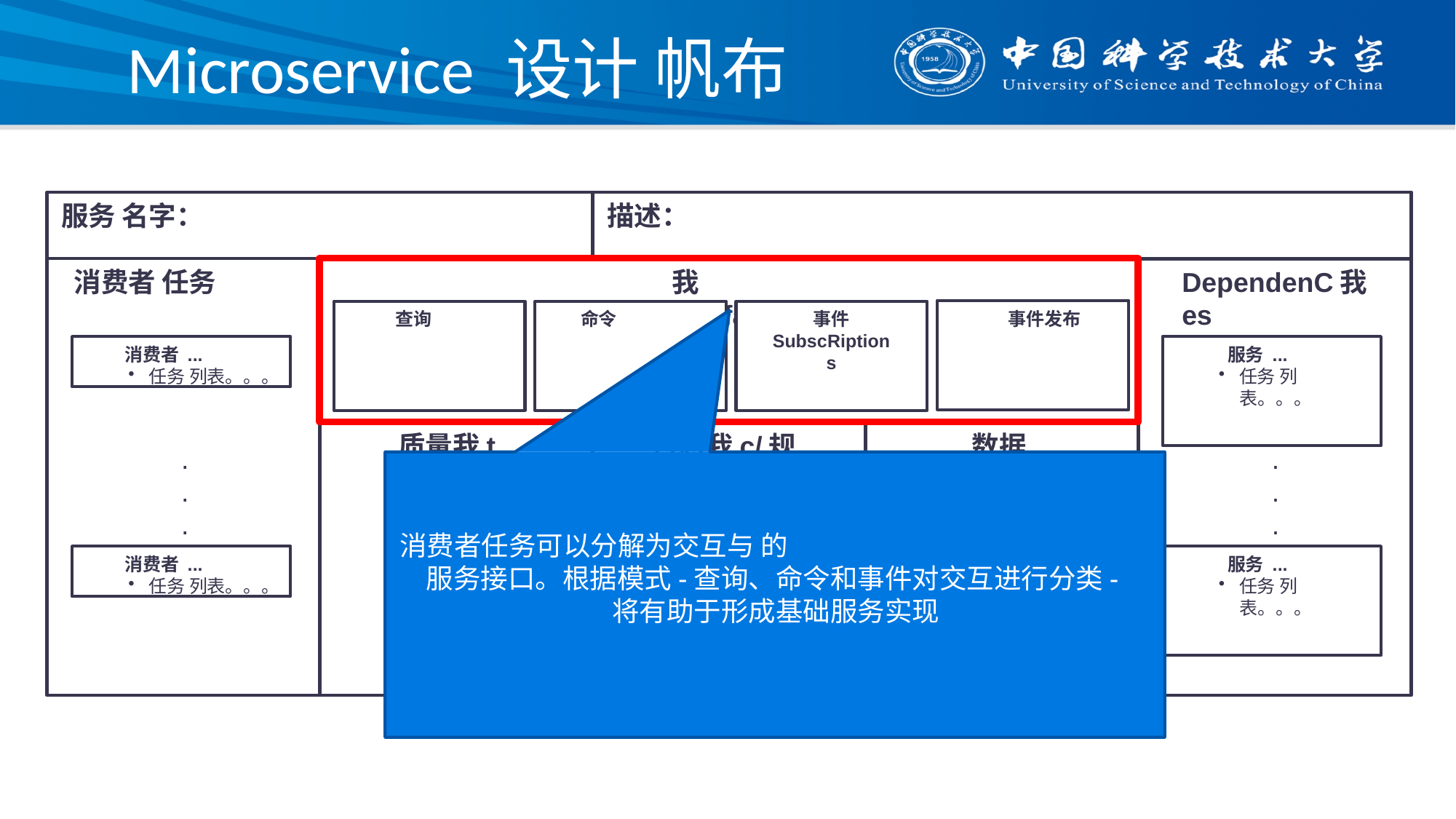

# Microservice 设计 帆布

描述：
服务 名字：

我nterface
消费者 任务
DependenC我es

事件发布
查询
命令
事件
SubscRiptions

消费者 ...
任务 列表。。。

服务 ...
任务 列表。。。

质量我t我es
数据
日志我c/规则
.
.
.
.
.
.
消费者任务可以分解为交互与 的

消费者 ...
任务 列表。。。

服务 ...
任务 列表。。。
服务接口。根据模式-查询、命令和事件对交互进行分类-将有助于形成基础服务实现